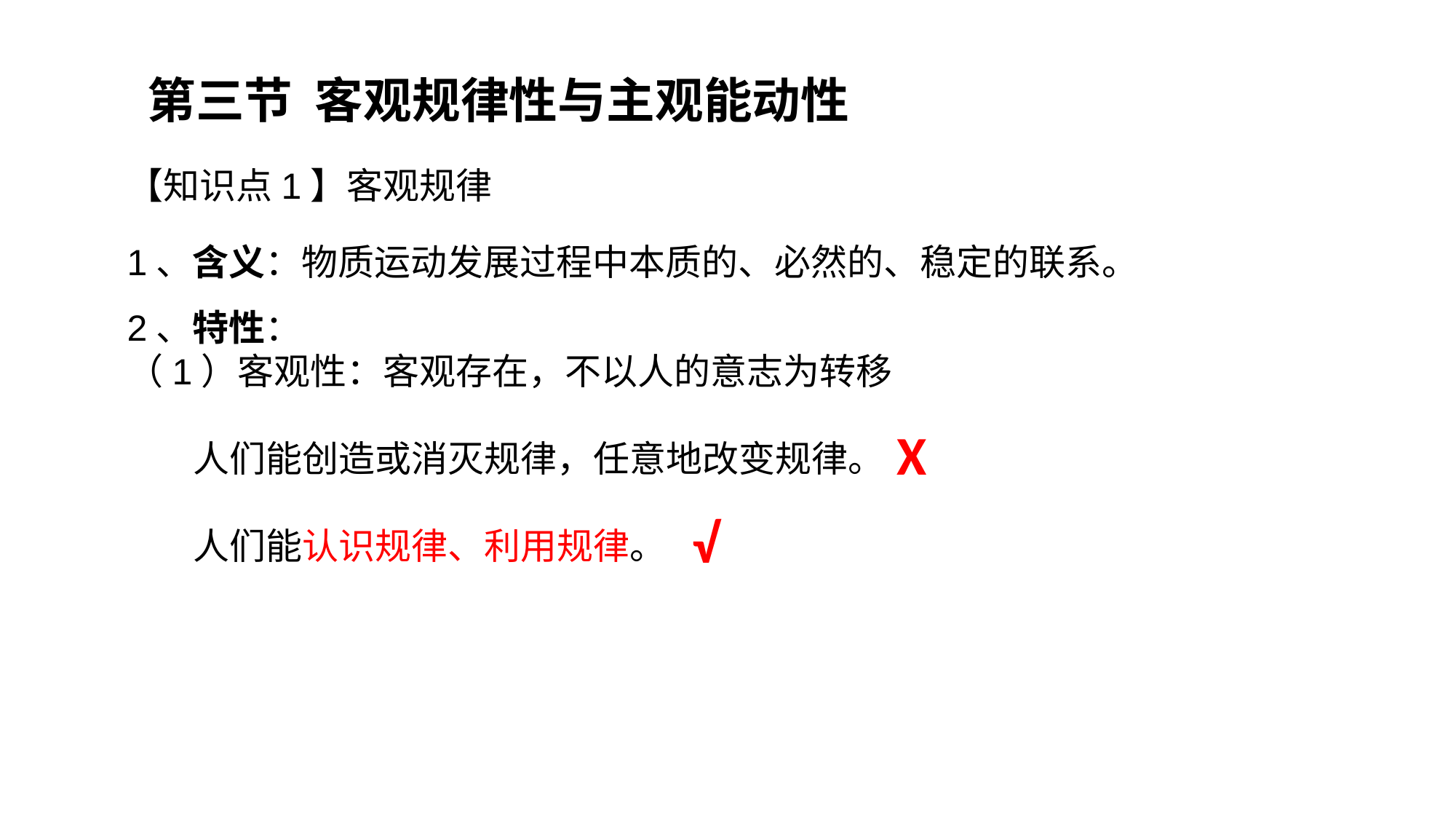

第三节  客观规律性与主观能动性
【知识点1】客观规律
1、含义：物质运动发展过程中本质的、必然的、稳定的联系。
2、特性：
（1）客观性：客观存在，不以人的意志为转移
       人们能创造或消灭规律，任意地改变规律。
       人们能认识规律、利用规律。

X
√